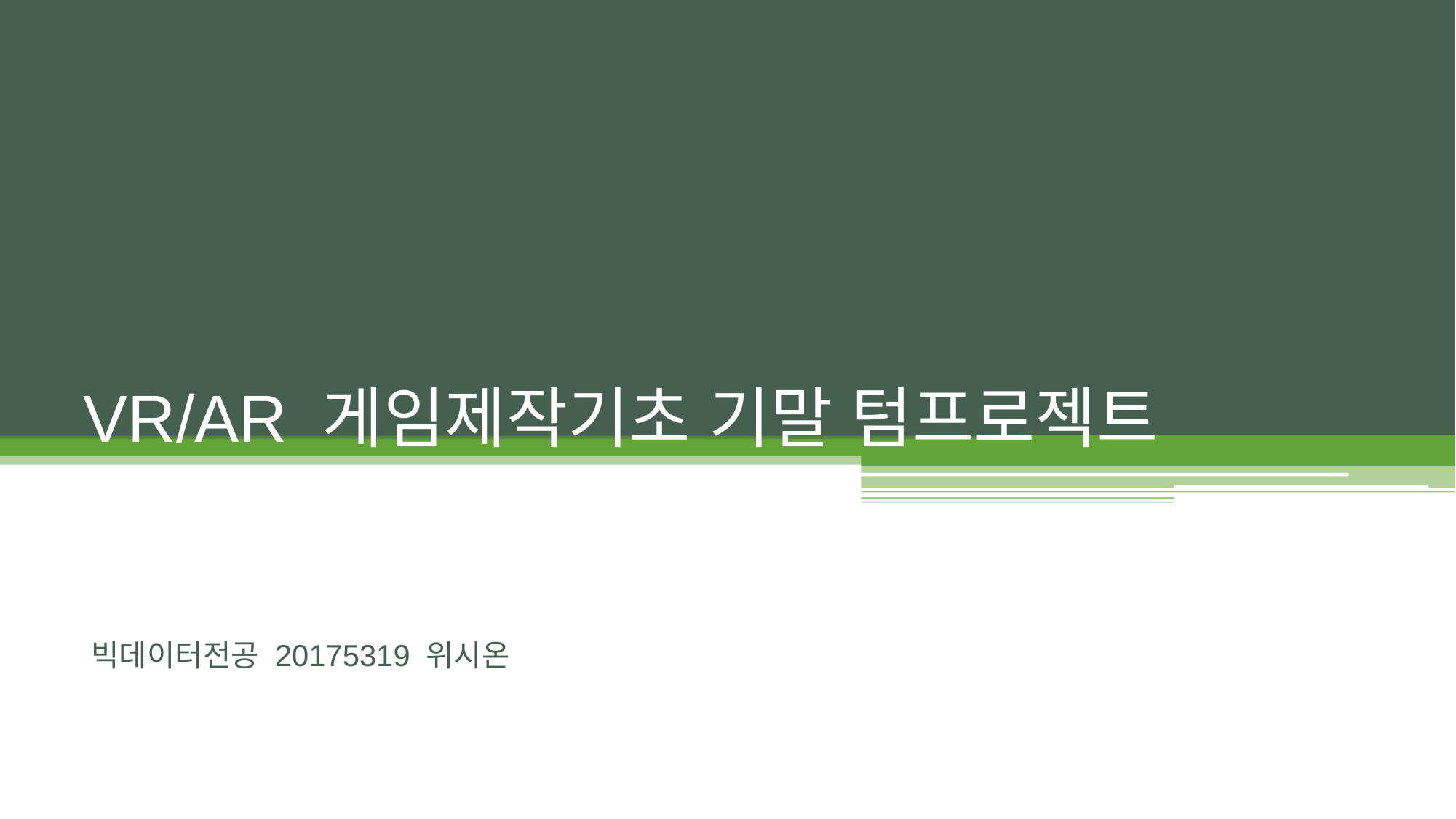

# VR/AR 게임제작기초 기말 텀프로젝트
빅데이터전공 20175319 위시온